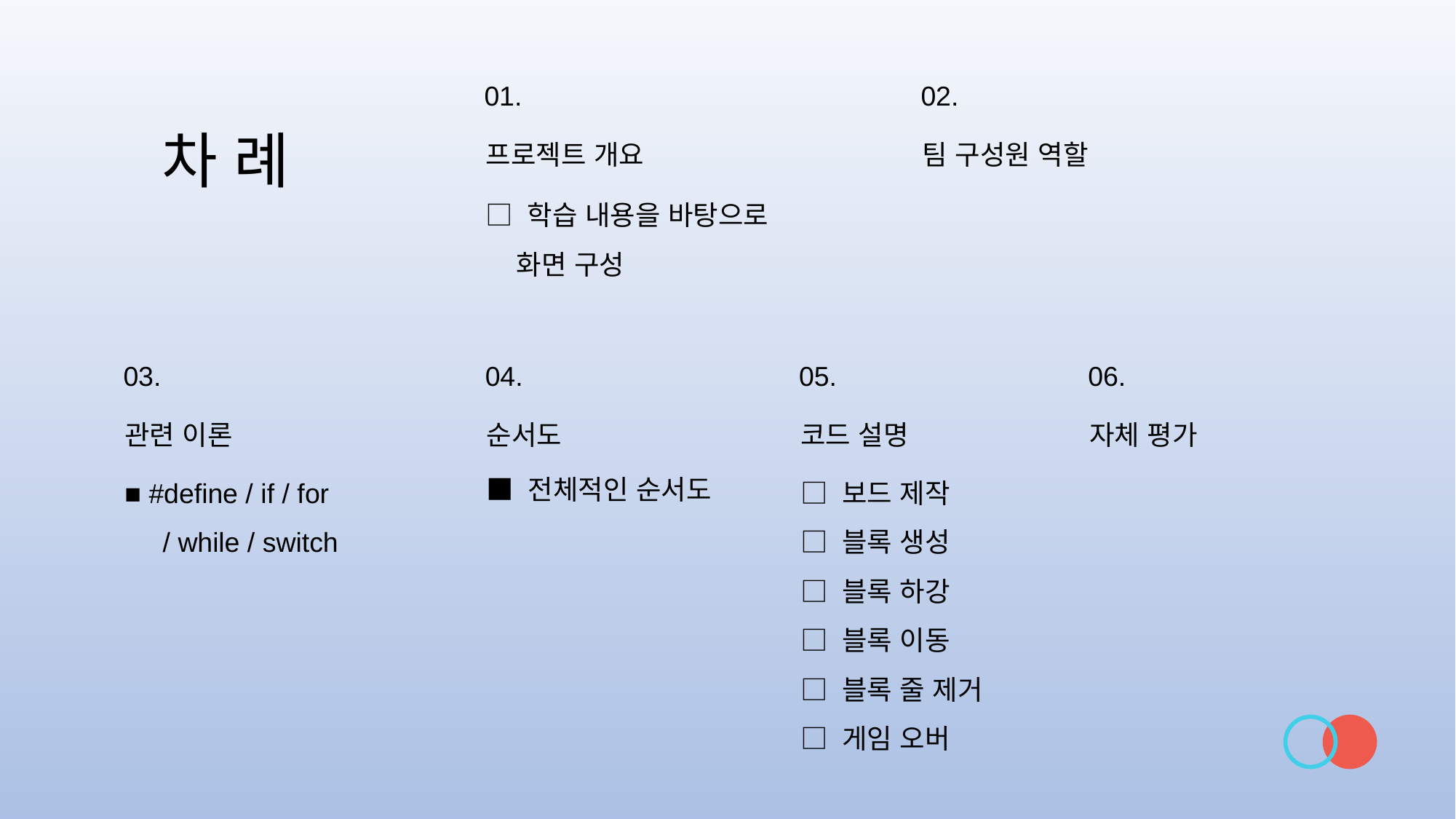

01.
프로젝트 개요
□ 학습 내용을 바탕으로
    화면 구성
02.
팀 구성원 역할
차 례
03.
관련 이론
■ #define / if / for
     / while / switch
04.
순서도
■ 전체적인 순서도
05.
코드 설명
□ 보드 제작
□ 블록 생성
□ 블록 하강
□ 블록 이동
□ 블록 줄 제거
□ 게임 오버
06.
자체 평가